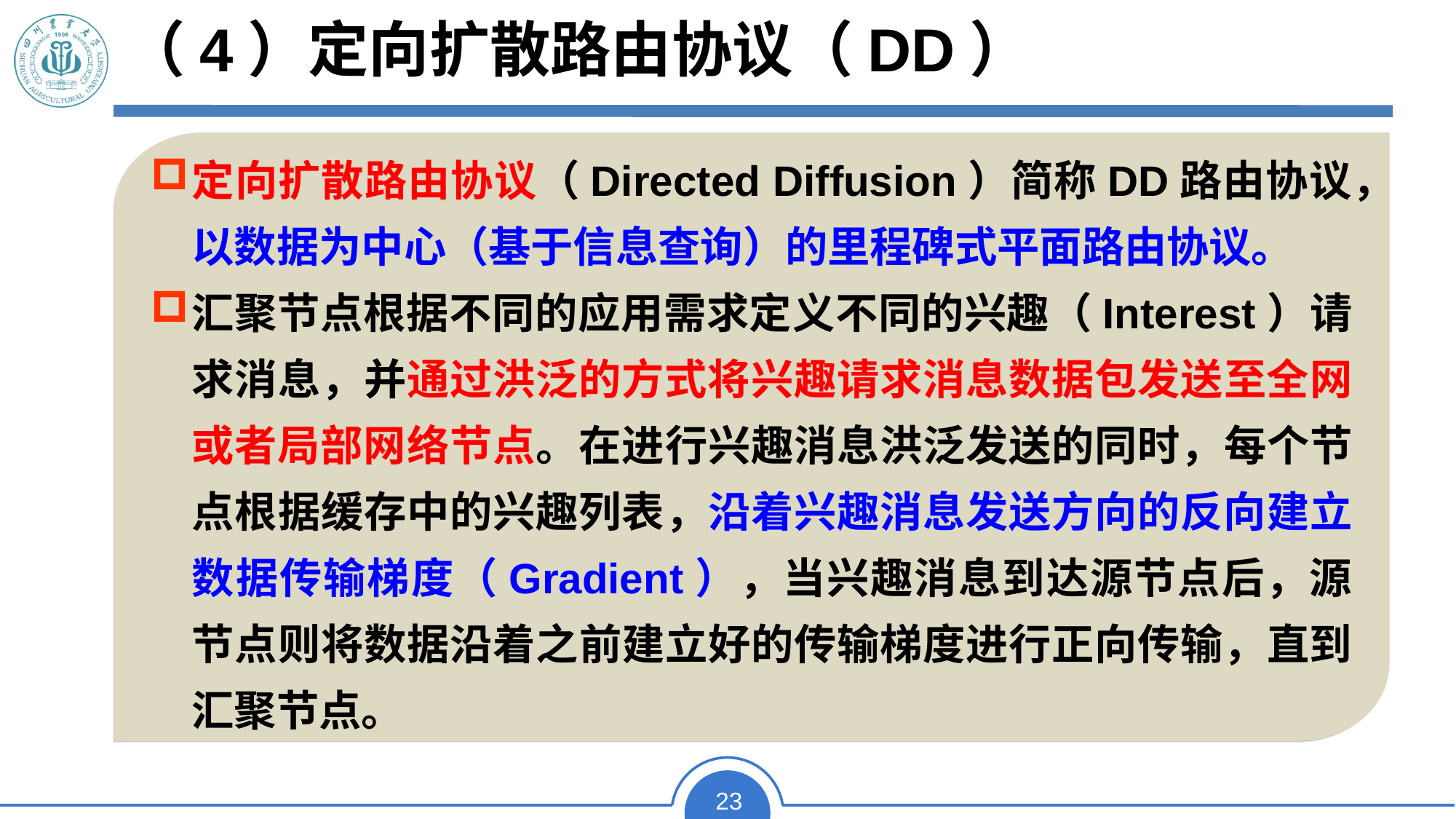

# （4）定向扩散路由协议（DD）
定向扩散路由协议（Directed Diffusion）简称DD路由协议，以数据为中心（基于信息查询）的里程碑式平面路由协议。
汇聚节点根据不同的应用需求定义不同的兴趣（Interest）请求消息，并通过洪泛的方式将兴趣请求消息数据包发送至全网或者局部网络节点。在进行兴趣消息洪泛发送的同时，每个节点根据缓存中的兴趣列表，沿着兴趣消息发送方向的反向建立数据传输梯度（Gradient），当兴趣消息到达源节点后，源节点则将数据沿着之前建立好的传输梯度进行正向传输，直到汇聚节点。